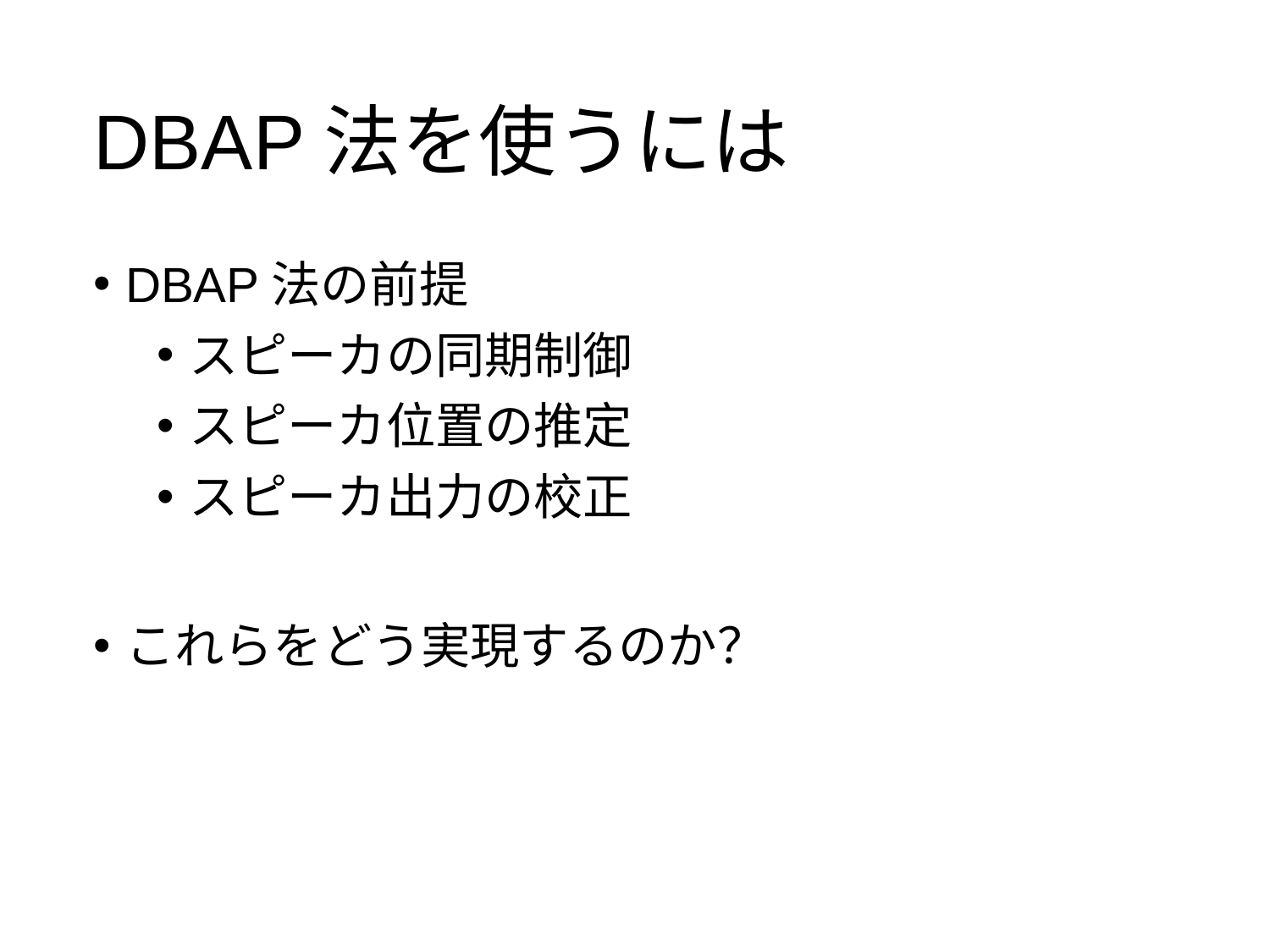

# DBAP法を使うには
DBAP法の前提
スピーカの同期制御
スピーカ位置の推定
スピーカ出力の校正

これらをどう実現するのか？